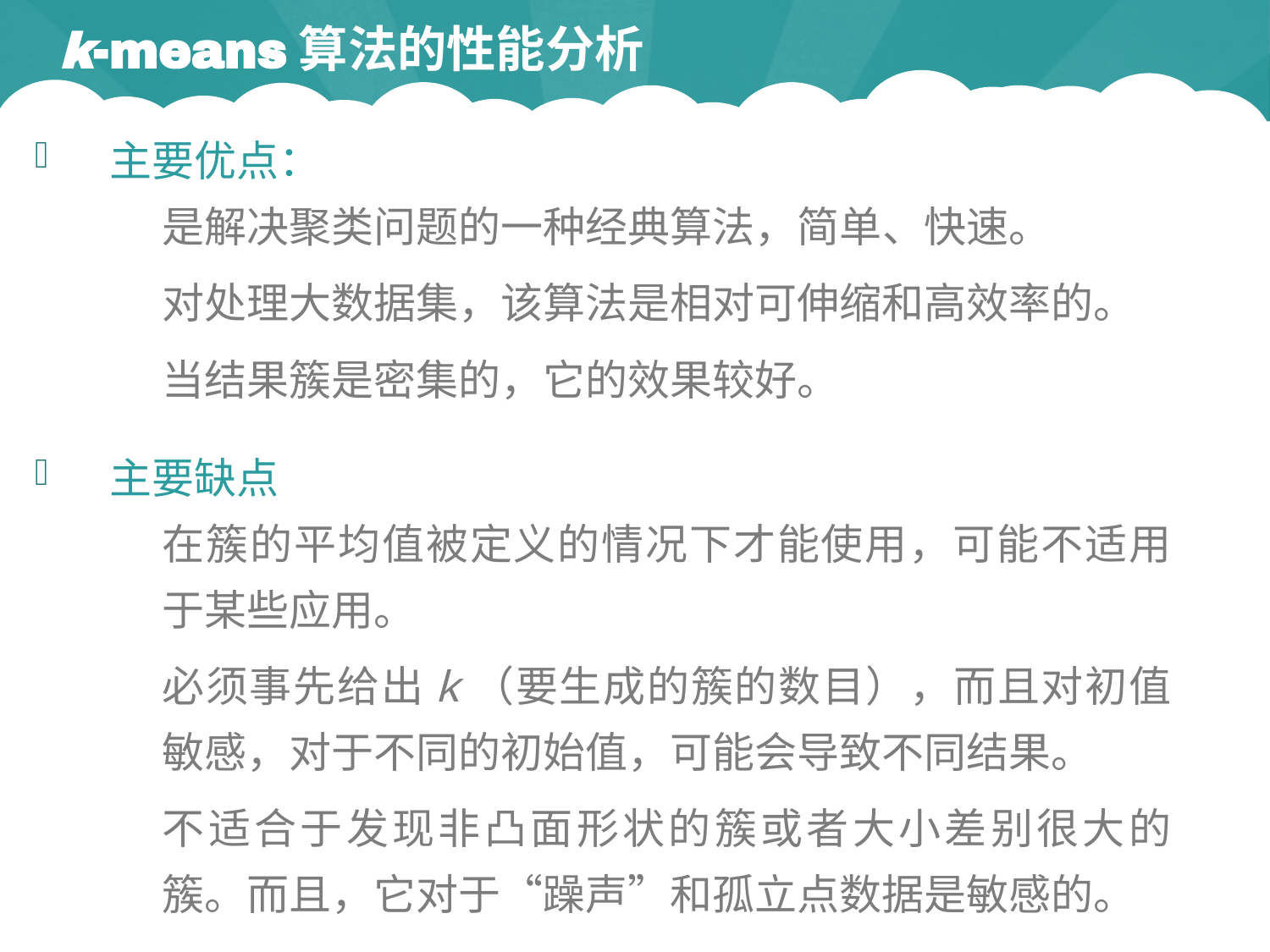

# k-means算法的性能分析
主要优点：
是解决聚类问题的一种经典算法，简单、快速。
对处理大数据集，该算法是相对可伸缩和高效率的。
当结果簇是密集的，它的效果较好。
主要缺点
在簇的平均值被定义的情况下才能使用，可能不适用于某些应用。
必须事先给出k（要生成的簇的数目），而且对初值敏感，对于不同的初始值，可能会导致不同结果。
不适合于发现非凸面形状的簇或者大小差别很大的簇。而且，它对于“躁声”和孤立点数据是敏感的。